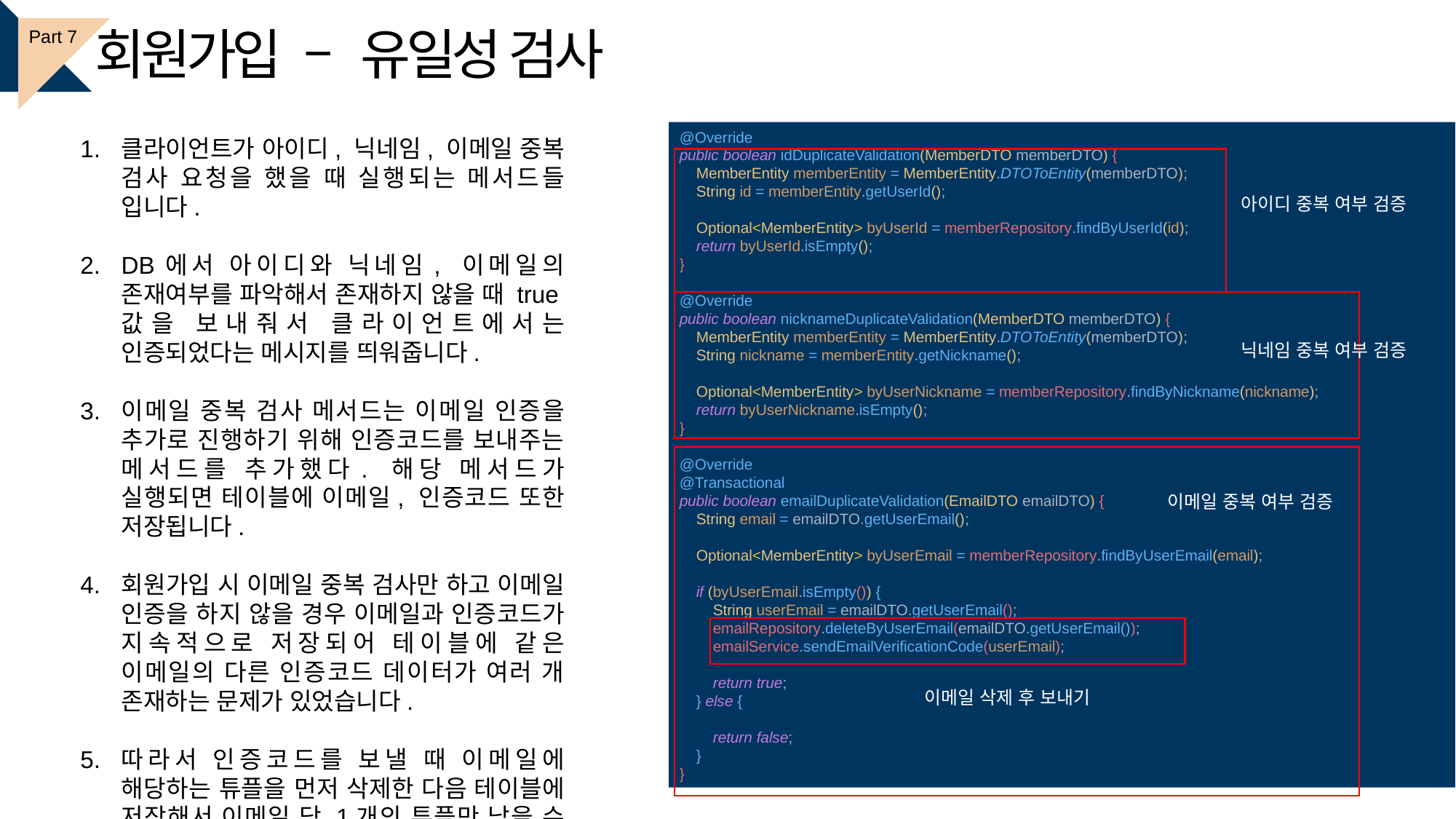

회원가입  –   유일성 검사

Part 7
@Override
public boolean idDuplicateValidation(MemberDTO memberDTO) {
    MemberEntity memberEntity = MemberEntity.DTOToEntity(memberDTO);
    String id = memberEntity.getUserId();
    Optional<MemberEntity> byUserId = memberRepository.findByUserId(id);
    return byUserId.isEmpty();
}
@Override
public boolean nicknameDuplicateValidation(MemberDTO memberDTO) {
    MemberEntity memberEntity = MemberEntity.DTOToEntity(memberDTO);
    String nickname = memberEntity.getNickname();
    Optional<MemberEntity> byUserNickname = memberRepository.findByNickname(nickname);
    return byUserNickname.isEmpty();
}
@Override
@Transactional
public boolean emailDuplicateValidation(EmailDTO emailDTO) {
    String email = emailDTO.getUserEmail();
    Optional<MemberEntity> byUserEmail = memberRepository.findByUserEmail(email);
    if (byUserEmail.isEmpty()) {
        String userEmail = emailDTO.getUserEmail();
        emailRepository.deleteByUserEmail(emailDTO.getUserEmail());
        emailService.sendEmailVerificationCode(userEmail);
        return true;
    } else {
        return false;
    }
}
클라이언트가 아이디, 닉네임, 이메일 중복 검사 요청을 했을 때 실행되는 메서드들 입니다.

DB에서 아이디와 닉네임, 이메일의 존재여부를 파악해서 존재하지 않을 때 true값을 보내줘서 클라이언트에서는 인증되었다는 메시지를 띄워줍니다.

이메일 중복 검사 메서드는 이메일 인증을 추가로 진행하기 위해 인증코드를 보내주는 메서드를 추가했다. 해당 메서드가 실행되면 테이블에 이메일, 인증코드 또한 저장됩니다.

회원가입 시 이메일 중복 검사만 하고 이메일 인증을 하지 않을 경우 이메일과 인증코드가 지속적으로 저장되어 테이블에 같은 이메일의 다른 인증코드 데이터가 여러 개 존재하는 문제가 있었습니다.

따라서 인증코드를 보낼 때 이메일에 해당하는 튜플을 먼저 삭제한 다음 테이블에 저장해서 이메일 당 1개의 튜플만 남을 수 있도록 했습니다.

아이디 중복 여부 검증

닉네임 중복 여부 검증

이메일 중복 여부 검증

이메일 삭제 후 보내기